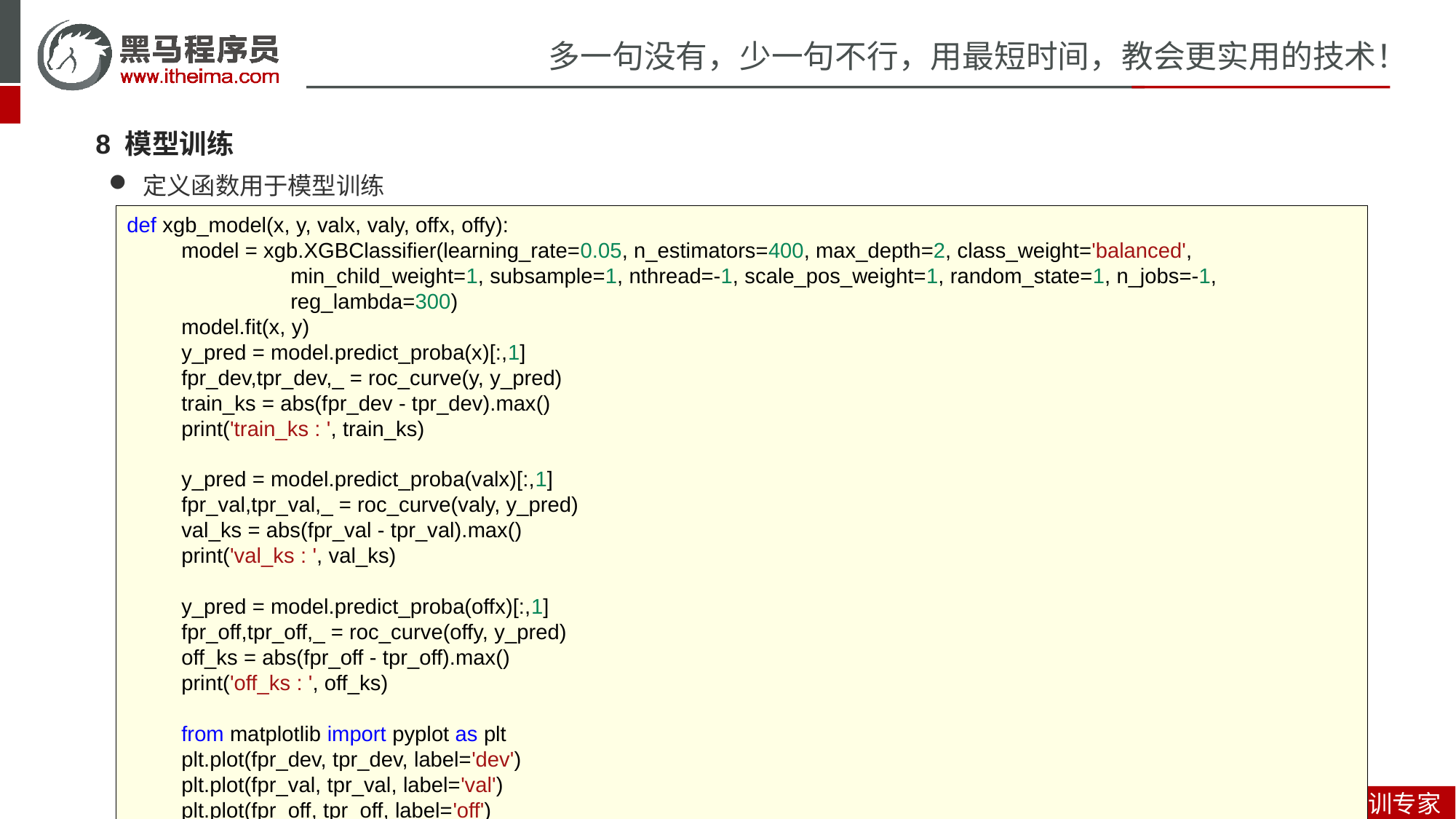

8 模型训练
定义函数用于模型训练
def xgb_model(x, y, valx, valy, offx, offy):
model = xgb.XGBClassifier(learning_rate=0.05, n_estimators=400, max_depth=2, class_weight='balanced',
min_child_weight=1, subsample=1, nthread=-1, scale_pos_weight=1, random_state=1, n_jobs=-1,
reg_lambda=300)
model.fit(x, y)
y_pred = model.predict_proba(x)[:,1]
fpr_dev,tpr_dev,_ = roc_curve(y, y_pred)
train_ks = abs(fpr_dev - tpr_dev).max()
print('train_ks : ', train_ks)
y_pred = model.predict_proba(valx)[:,1]
fpr_val,tpr_val,_ = roc_curve(valy, y_pred)
val_ks = abs(fpr_val - tpr_val).max()
print('val_ks : ', val_ks)
y_pred = model.predict_proba(offx)[:,1]
fpr_off,tpr_off,_ = roc_curve(offy, y_pred)
off_ks = abs(fpr_off - tpr_off).max()
print('off_ks : ', off_ks)
from matplotlib import pyplot as plt
plt.plot(fpr_dev, tpr_dev, label='dev')
plt.plot(fpr_val, tpr_val, label='val')
plt.plot(fpr_off, tpr_off, label='off')
plt.plot([0,1], [0,1], 'k--')
plt.xlabel('False positive rate')
plt.ylabel('True positive rate')
plt.title('ROC Curve')
plt.legend(loc='best')
plt.show()